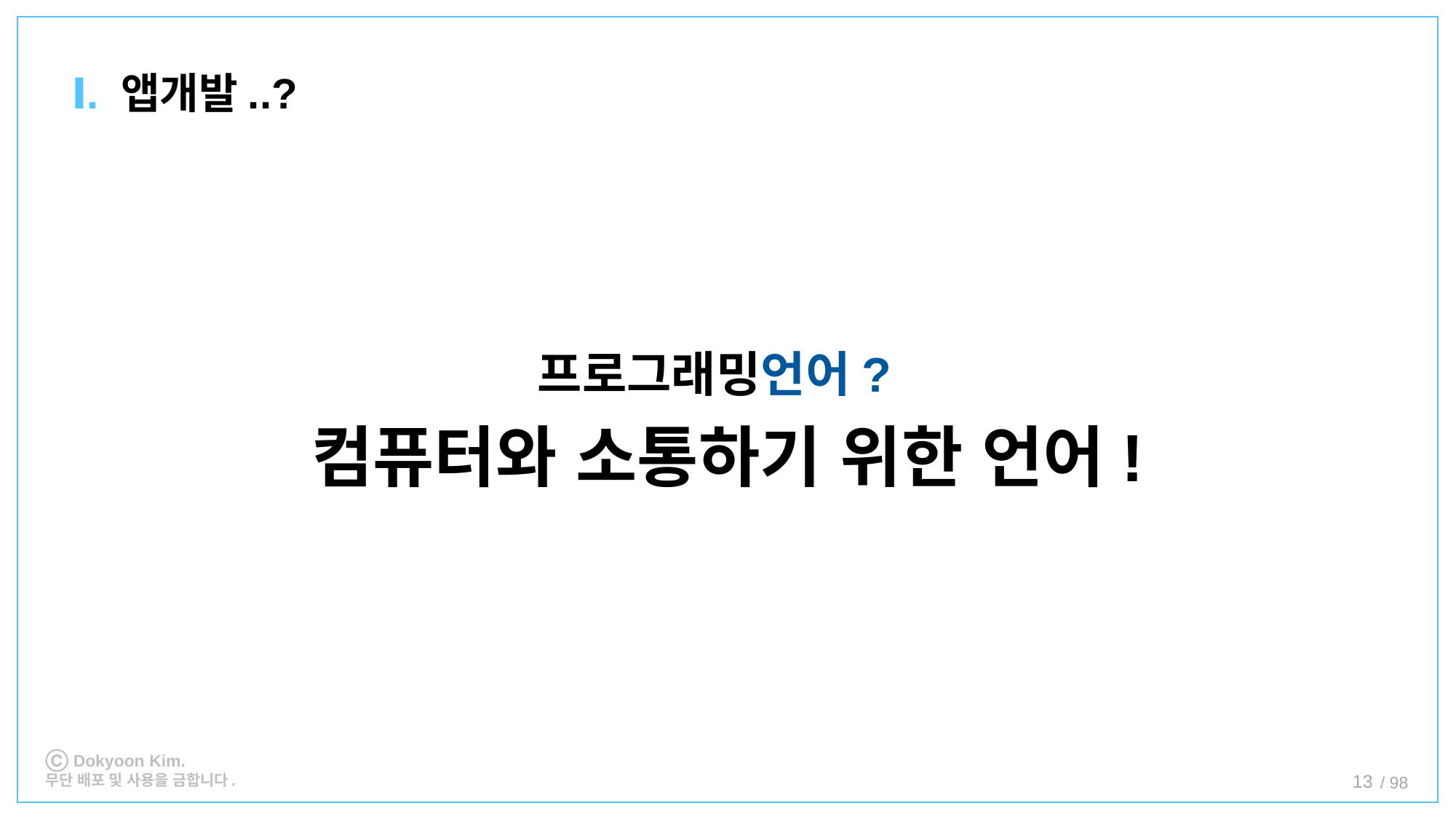

Ⅰ. 앱개발..?
프로그래밍
언어?
컴퓨터와 소통하기 위한 언어!
13